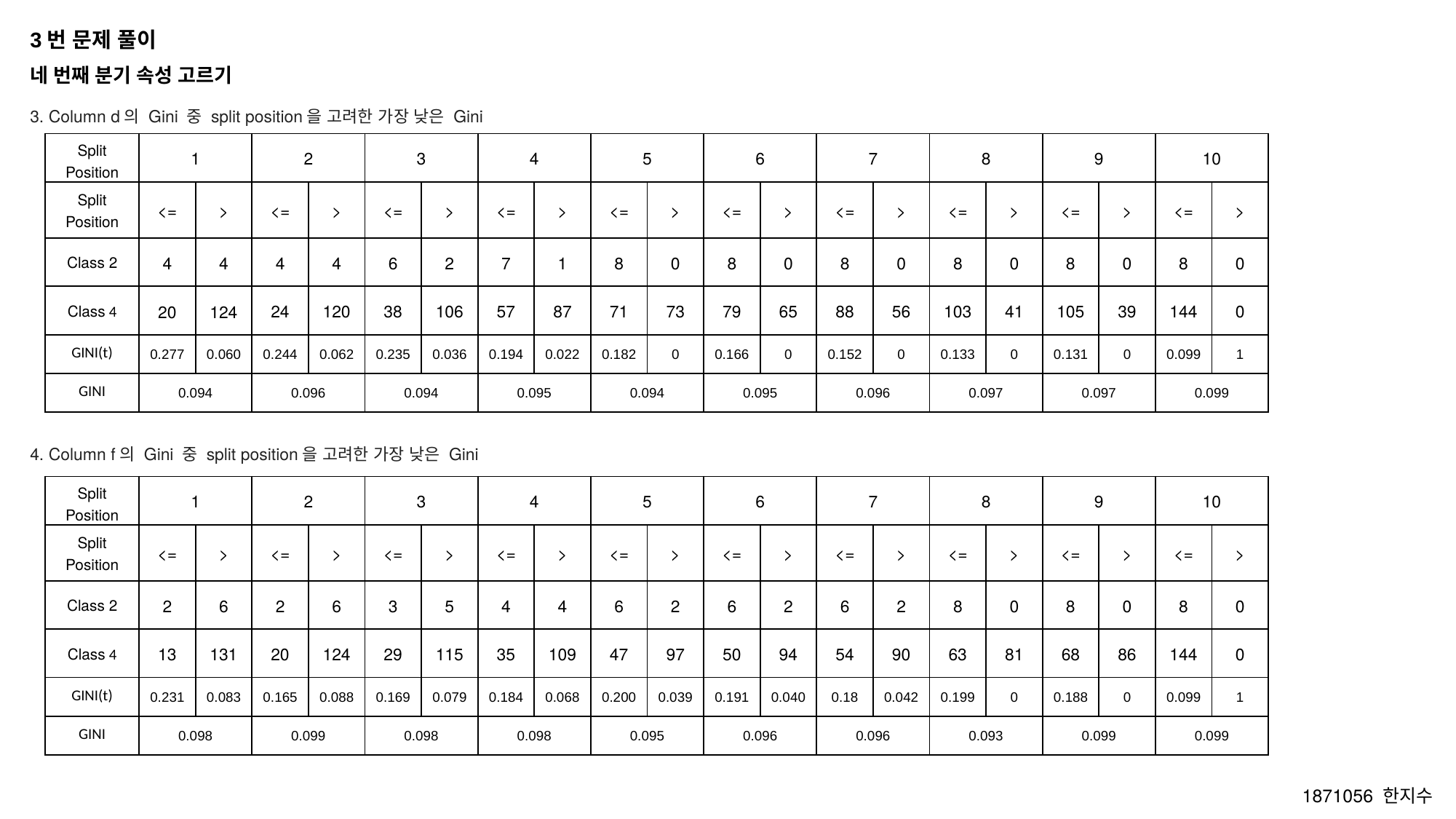

3번 문제 풀이
네 번째 분기 속성 고르기
3. Column d의 Gini 중 split position을 고려한 가장 낮은 Gini
| Split Position | 1 |  | 2 |  | 3 |  | 4 |  | 5 |  | 6 |  | 7 |  | 8 |  | 9 |  | 10 |  |
| --- | --- | --- | --- | --- | --- | --- | --- | --- | --- | --- | --- | --- | --- | --- | --- | --- | --- | --- | --- | --- |
| Split Position | <= | > | <= | > | <= | > | <= | > | <= | > | <= | > | <= | > | <= | > | <= | > | <= | > |
| Class 2 | 4 | 4 | 4 | 4 | 6 | 2 | 7 | 1 | 8 | 0 | 8 | 0 | 8 | 0 | 8 | 0 | 8 | 0 | 8 | 0 |
| Class 4 | 20 | 124 | 24 | 120 | 38 | 106 | 57 | 87 | 71 | 73 | 79 | 65 | 88 | 56 | 103 | 41 | 105 | 39 | 144 | 0 |
| GINI(t) | 0.277 | 0.060 | 0.244 | 0.062 | 0.235 | 0.036 | 0.194 | 0.022 | 0.182 | 0 | 0.166 | 0 | 0.152 | 0 | 0.133 | 0 | 0.131 | 0 | 0.099 | 1 |
| GINI | 0.094 |  | 0.096 |  | 0.094 |  | 0.095 |  | 0.094 |  | 0.095 |  | 0.096 |  | 0.097 |  | 0.097 |  | 0.099 |  |
4. Column f의 Gini 중 split position을 고려한 가장 낮은 Gini
| Split Position | 1 |  | 2 |  | 3 |  | 4 |  | 5 |  | 6 |  | 7 |  | 8 |  | 9 |  | 10 |  |
| --- | --- | --- | --- | --- | --- | --- | --- | --- | --- | --- | --- | --- | --- | --- | --- | --- | --- | --- | --- | --- |
| Split Position | <= | > | <= | > | <= | > | <= | > | <= | > | <= | > | <= | > | <= | > | <= | > | <= | > |
| Class 2 | 2 | 6 | 2 | 6 | 3 | 5 | 4 | 4 | 6 | 2 | 6 | 2 | 6 | 2 | 8 | 0 | 8 | 0 | 8 | 0 |
| Class 4 | 13 | 131 | 20 | 124 | 29 | 115 | 35 | 109 | 47 | 97 | 50 | 94 | 54 | 90 | 63 | 81 | 68 | 86 | 144 | 0 |
| GINI(t) | 0.231 | 0.083 | 0.165 | 0.088 | 0.169 | 0.079 | 0.184 | 0.068 | 0.200 | 0.039 | 0.191 | 0.040 | 0.18 | 0.042 | 0.199 | 0 | 0.188 | 0 | 0.099 | 1 |
| GINI | 0.098 |  | 0.099 |  | 0.098 |  | 0.098 |  | 0.095 |  | 0.096 |  | 0.096 |  | 0.093 |  | 0.099 |  | 0.099 |  |
1871056 한지수